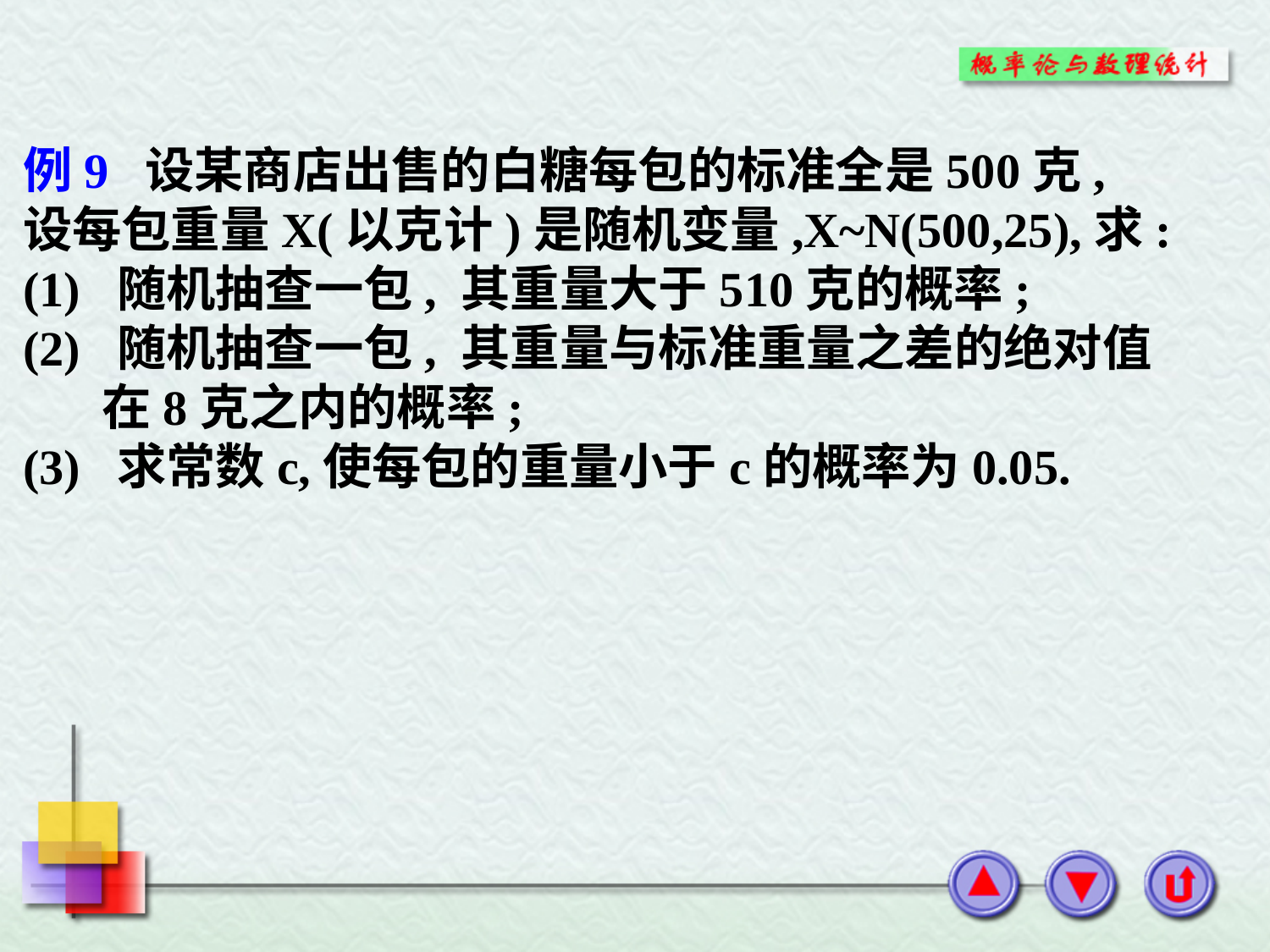

例9  设某商店出售的白糖每包的标准全是500克,
设每包重量X(以克计)是随机变量,X~N(500,25),求:
(1)  随机抽查一包, 其重量大于510克的概率;
(2)  随机抽查一包, 其重量与标准重量之差的绝对值
      在8克之内的概率;
(3)  求常数c,使每包的重量小于c的概率为0.05.